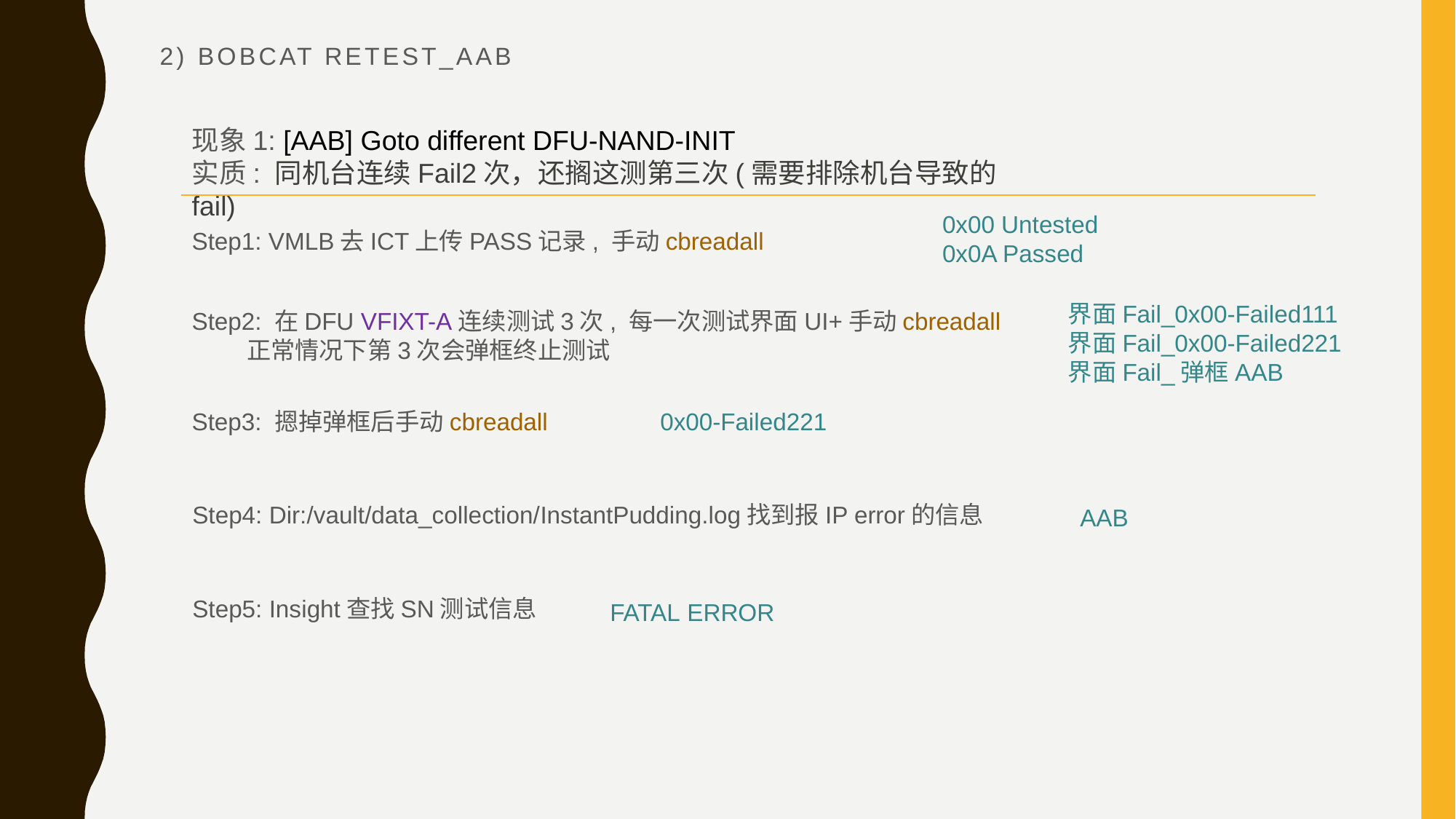

# 2) Bobcat RETEST_aab
现象1: [AAB] Goto different DFU-NAND-INIT
实质: 同机台连续Fail2次，还搁这测第三次(需要排除机台导致的fail)
0x00 Untested
0x0A Passed
Step1: VMLB去ICT上传PASS记录, 手动cbreadall
界面Fail_0x00-Failed111
界面Fail_0x00-Failed221
界面Fail_弹框AAB
Step2: 在DFU VFIXT-A连续测试3次, 每一次测试界面UI+手动cbreadall
         正常情况下第3次会弹框终止测试

Step3: 摁掉弹框后手动cbreadall
0x00-Failed221
Step4: Dir:/vault/data_collection/InstantPudding.log找到报IP error的信息
AAB
Step5: Insight查找SN测试信息
FATAL ERROR